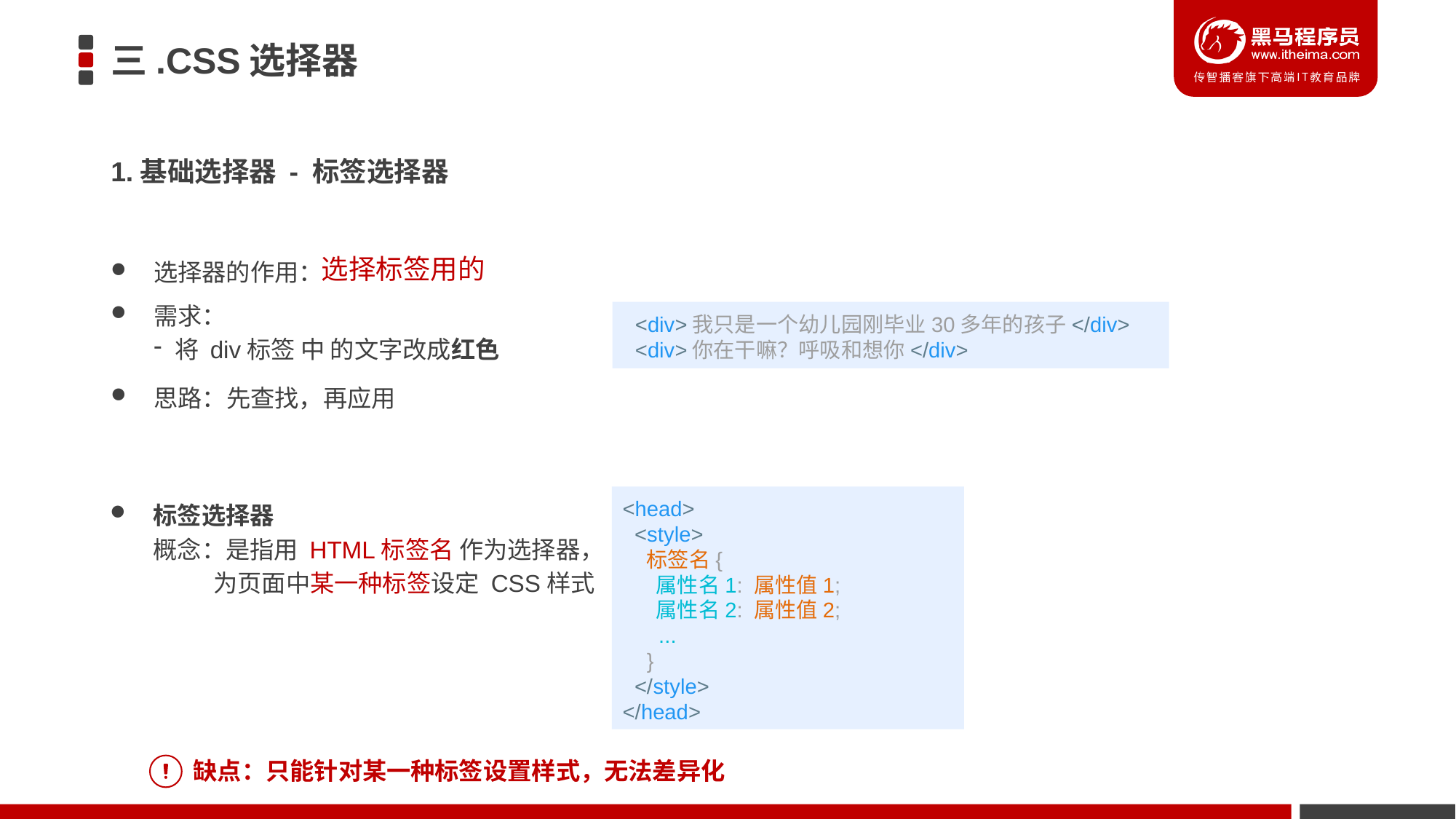

# 三.CSS选择器
1.基础选择器 - 标签选择器
选择器的作用：
选择标签用的
需求：
将 div标签 中 的文字改成红色
思路：先查找，再应用

<div>我只是一个幼儿园刚毕业30多年的孩子</div>
<div>你在干嘛？呼吸和想你</div>
标签选择器
概念：是指用 HTML标签名 作为选择器，
          为页面中某一种标签设定 CSS样式

<head>
  <style>
    标签名{
      属性名1: 属性值1;
      属性名2: 属性值2;
      ...
    }
  </style>
</head>
缺点：只能针对某一种标签设置样式，无法差异化